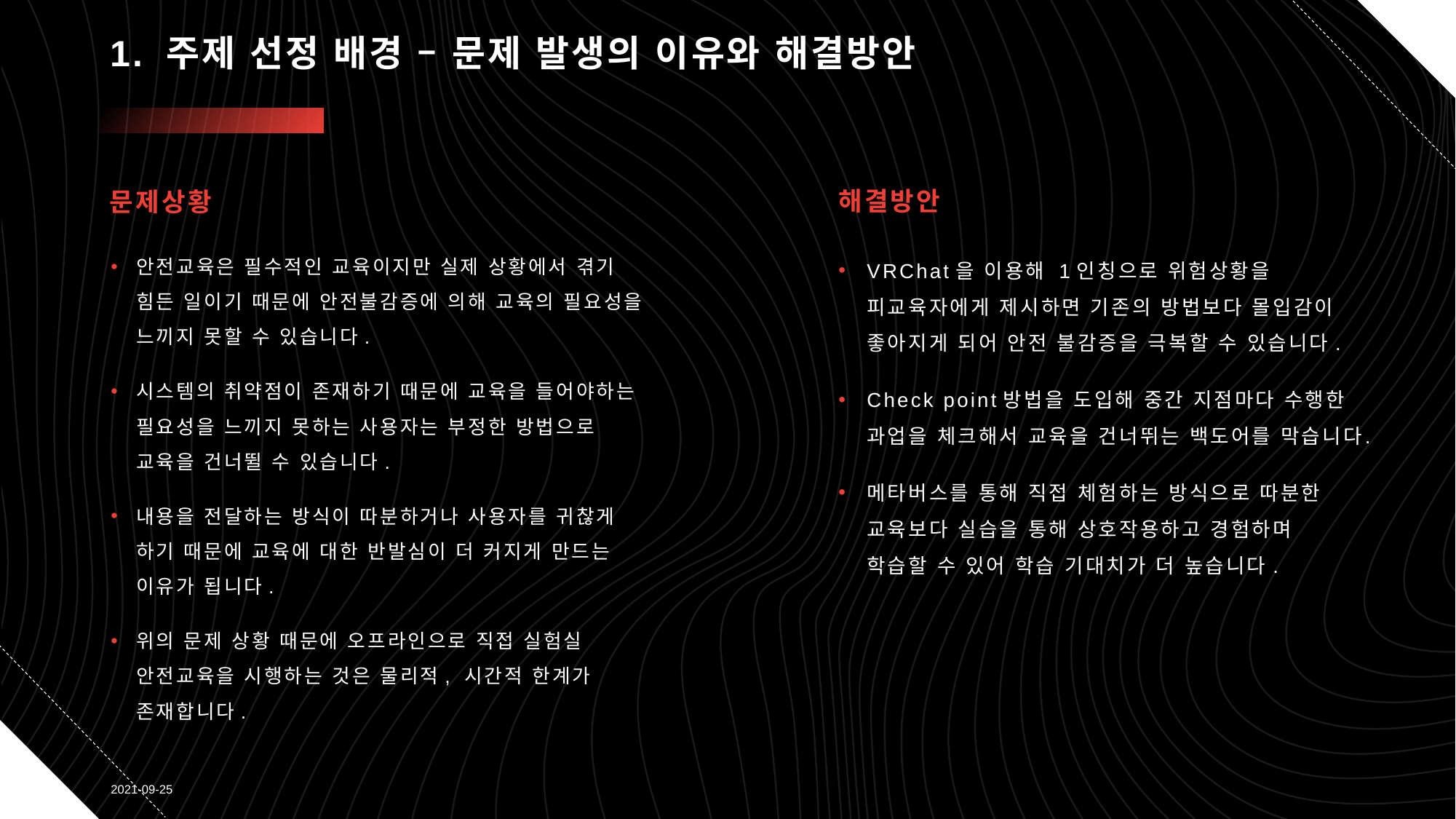

# 1. 주제 선정 배경 – 문제 발생의 이유와 해결방안
해결방안
문제상황
안전교육은 필수적인 교육이지만 실제 상황에서 겪기 힘든 일이기 때문에 안전불감증에 의해 교육의 필요성을 느끼지 못할 수 있습니다.
시스템의 취약점이 존재하기 때문에 교육을 들어야하는 필요성을 느끼지 못하는 사용자는 부정한 방법으로 교육을 건너뛸 수 있습니다.
내용을 전달하는 방식이 따분하거나 사용자를 귀찮게 하기 때문에 교육에 대한 반발심이 더 커지게 만드는 이유가 됩니다.
위의 문제 상황 때문에 오프라인으로 직접 실험실 안전교육을 시행하는 것은 물리적, 시간적 한계가 존재합니다.
VRChat을 이용해 1인칭으로 위험상황을 피교육자에게 제시하면 기존의 방법보다 몰입감이 좋아지게 되어 안전 불감증을 극복할 수 있습니다.
Check point방법을 도입해 중간 지점마다 수행한 과업을 체크해서 교육을 건너뛰는 백도어를 막습니다.
메타버스를 통해 직접 체험하는 방식으로 따분한 교육보다 실습을 통해 상호작용하고 경험하며 학습할 수 있어 학습 기대치가 더 높습니다.
2021-09-25